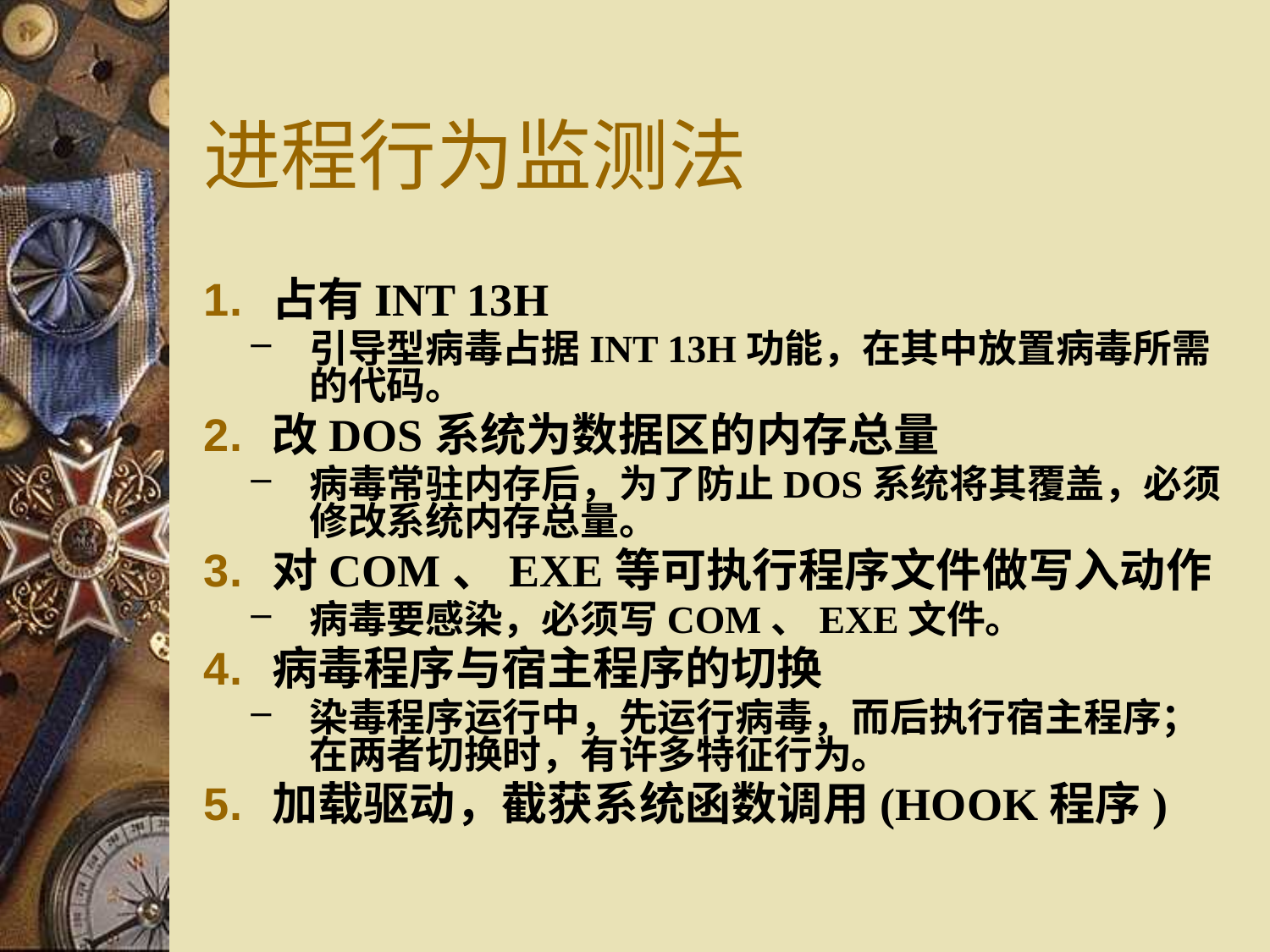

# 进程行为监测法
占有INT 13H
引导型病毒占据INT 13H功能，在其中放置病毒所需的代码。
改DOS系统为数据区的内存总量
病毒常驻内存后，为了防止DOS系统将其覆盖，必须修改系统内存总量。
对COM、EXE等可执行程序文件做写入动作
病毒要感染，必须写COM、EXE文件。
病毒程序与宿主程序的切换
染毒程序运行中，先运行病毒，而后执行宿主程序；在两者切换时，有许多特征行为。
加载驱动，截获系统函数调用(HOOK程序)